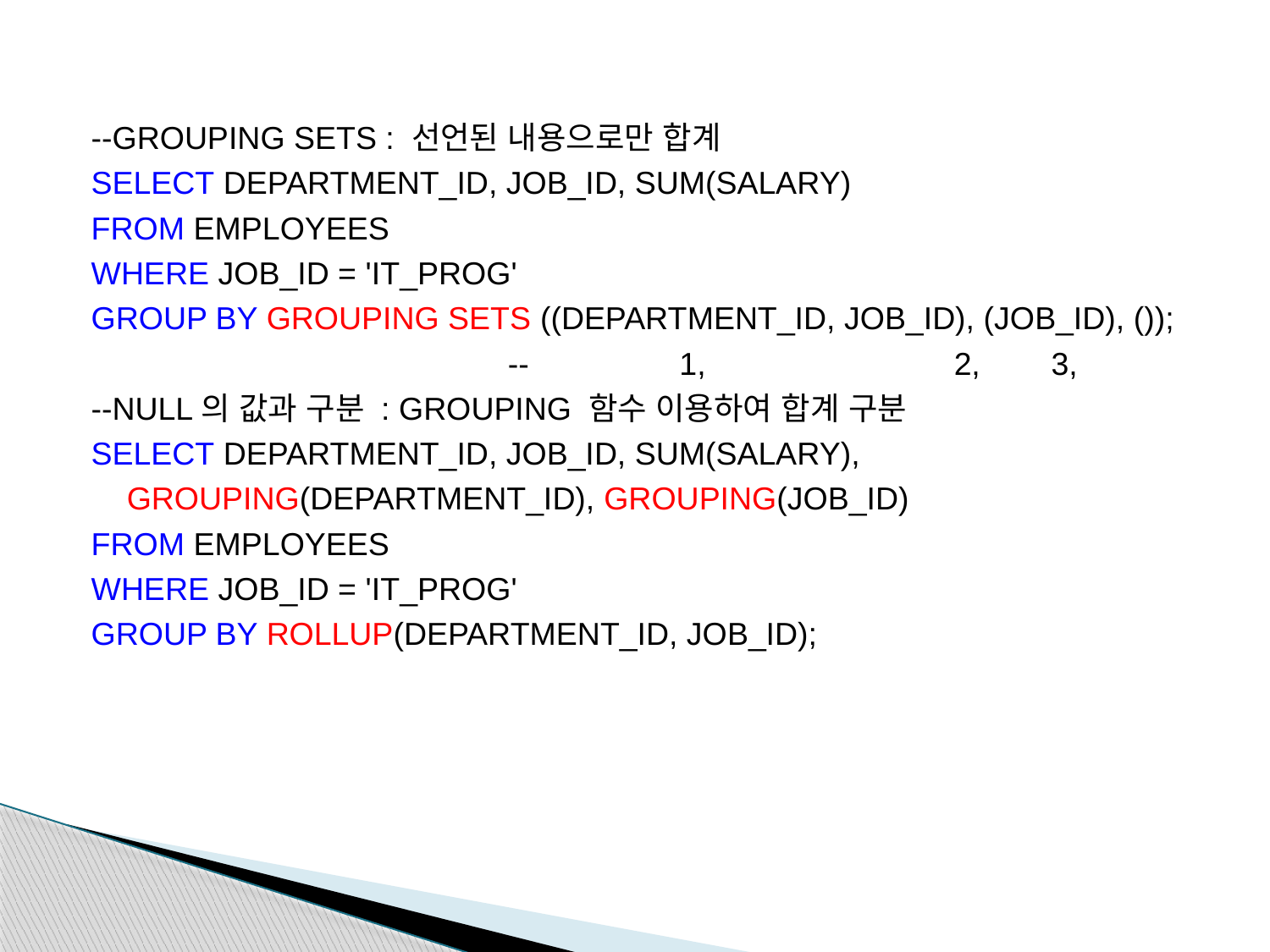

--GROUPING SETS : 선언된 내용으로만 합계
SELECT DEPARTMENT_ID, JOB_ID, SUM(SALARY)
FROM EMPLOYEES
WHERE JOB_ID = 'IT_PROG'
GROUP BY GROUPING SETS ((DEPARTMENT_ID, JOB_ID), (JOB_ID), ());
				--                 1,                            2,        3,
--NULL의 값과 구분 : GROUPING 함수 이용하여 합계 구분
SELECT DEPARTMENT_ID, JOB_ID, SUM(SALARY),
	GROUPING(DEPARTMENT_ID), GROUPING(JOB_ID)
FROM EMPLOYEES
WHERE JOB_ID = 'IT_PROG'
GROUP BY ROLLUP(DEPARTMENT_ID, JOB_ID);